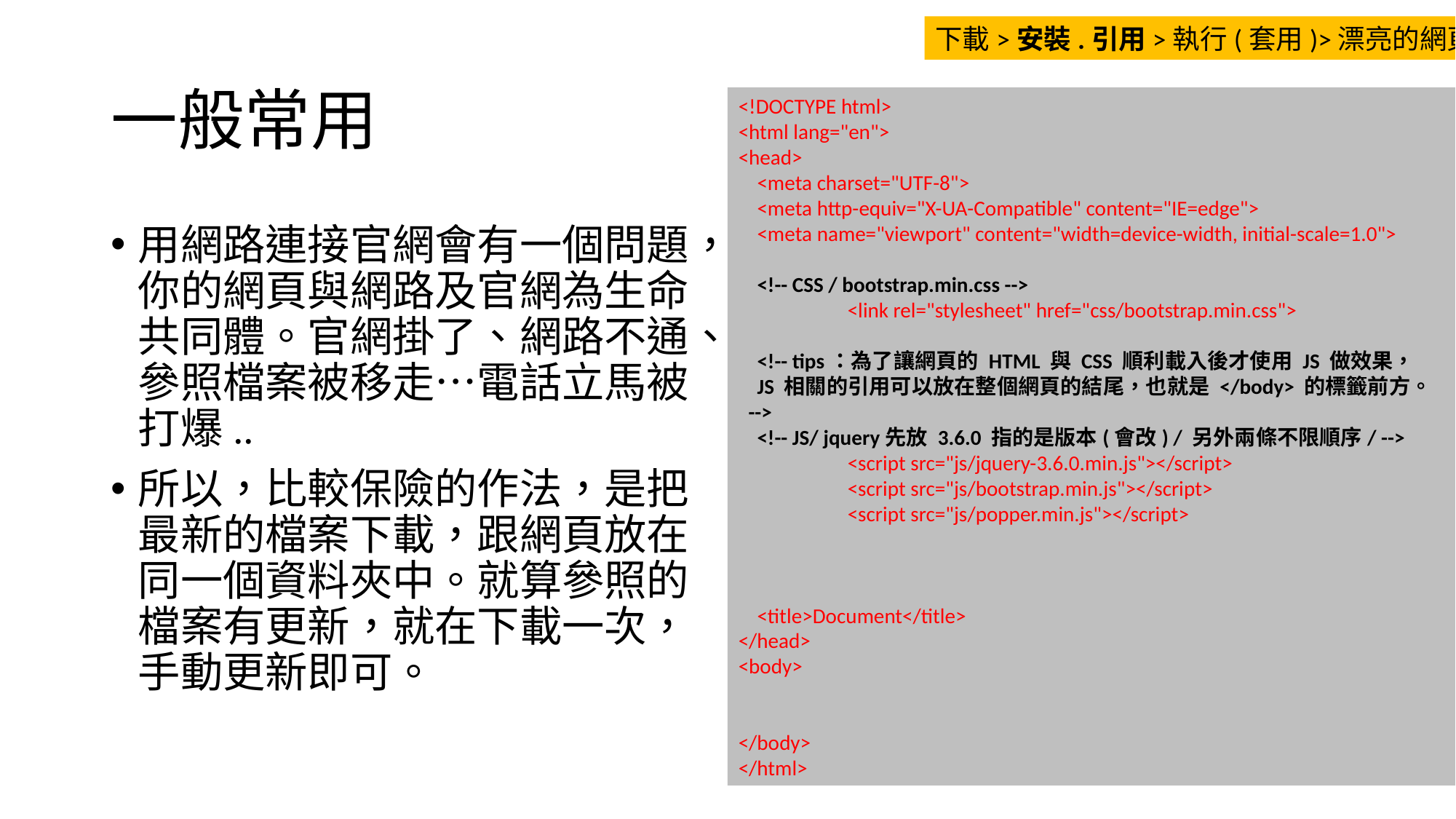

下載>安裝.引用>執行(套用)>漂亮的網頁
# 一般常用
<!DOCTYPE html>
<html lang="en">
<head>
    <meta charset="UTF-8">
    <meta http-equiv="X-UA-Compatible" content="IE=edge">
    <meta name="viewport" content="width=device-width, initial-scale=1.0">

    <!-- CSS / bootstrap.min.css -->
    	<link rel="stylesheet" href="css/bootstrap.min.css">

    <!-- tips：為了讓網頁的 HTML 與 CSS 順利載入後才使用 JS 做效果，
    JS 相關的引用可以放在整個網頁的結尾，也就是 </body> 的標籤前方。 -->
    <!-- JS/ jquery先放 3.6.0 指的是版本(會改) / 另外兩條不限順序/ -->
    	<script src="js/jquery-3.6.0.min.js"></script>
    	<script src="js/bootstrap.min.js"></script>
    	<script src="js/popper.min.js"></script>

    <title>Document</title>
</head>
<body>

</body>
</html>
用網路連接官網會有一個問題，你的網頁與網路及官網為生命共同體。官網掛了、網路不通、參照檔案被移走…電話立馬被打爆..
所以，比較保險的作法，是把最新的檔案下載，跟網頁放在同一個資料夾中。就算參照的檔案有更新，就在下載一次，手動更新即可。